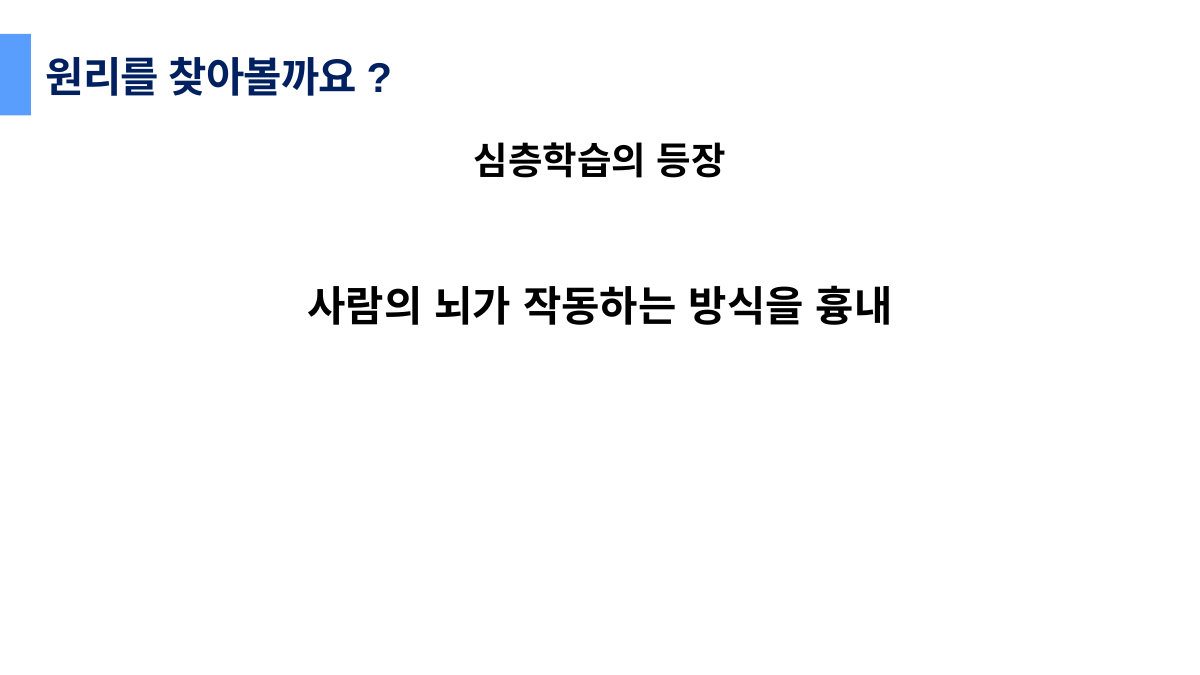

원리를 찾아볼까요?
심층학습의 등장
사람의 뇌가 작동하는 방식을 흉내